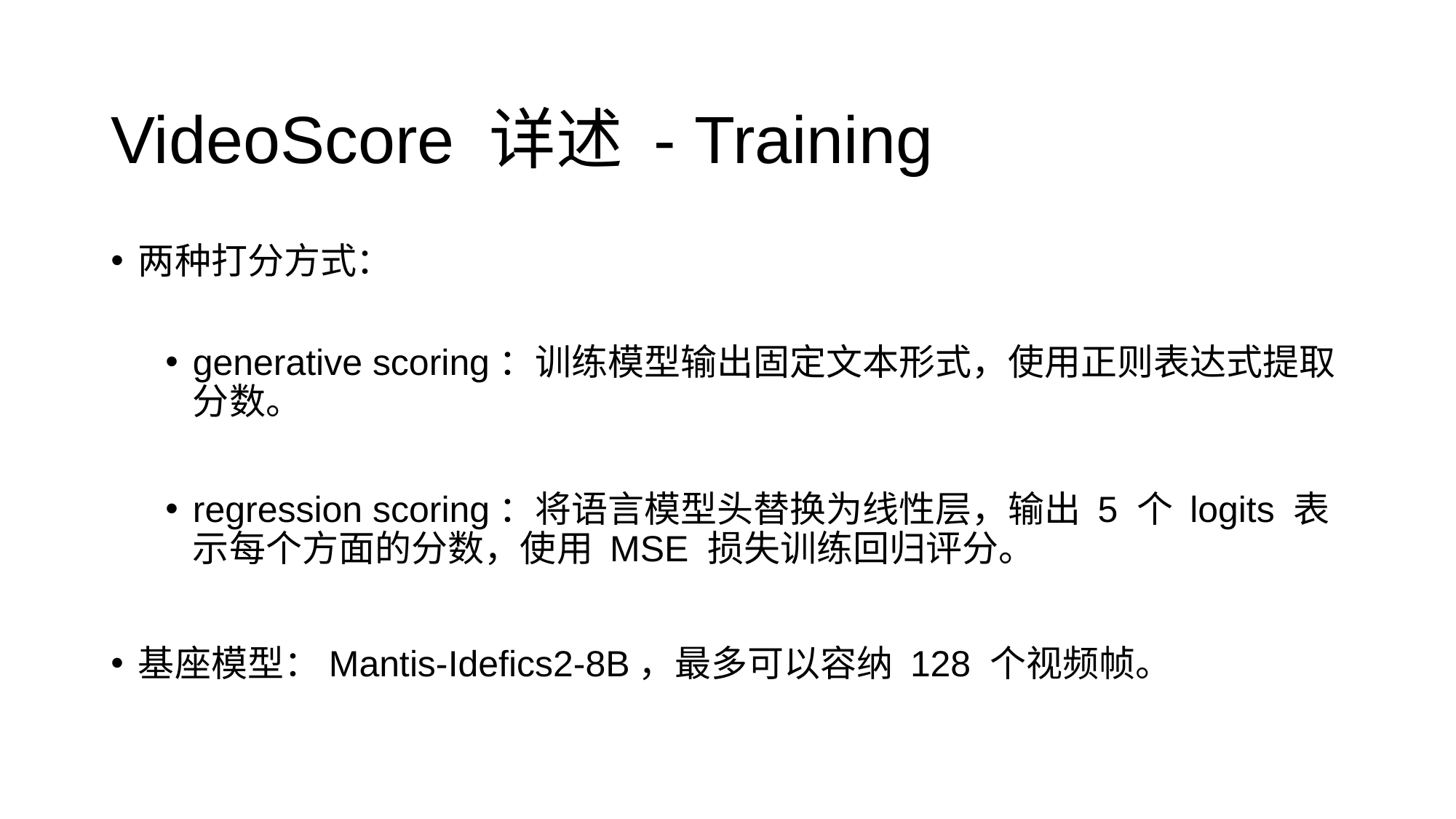

# VideoScore 详述 - Training
两种打分方式：

generative scoring：训练模型输出固定文本形式，使用正则表达式提取分数。

regression scoring：将语言模型头替换为线性层，输出 5 个 logits 表示每个方面的分数，使用 MSE 损失训练回归评分。

基座模型：Mantis-Idefics2-8B，最多可以容纳 128 个视频帧。